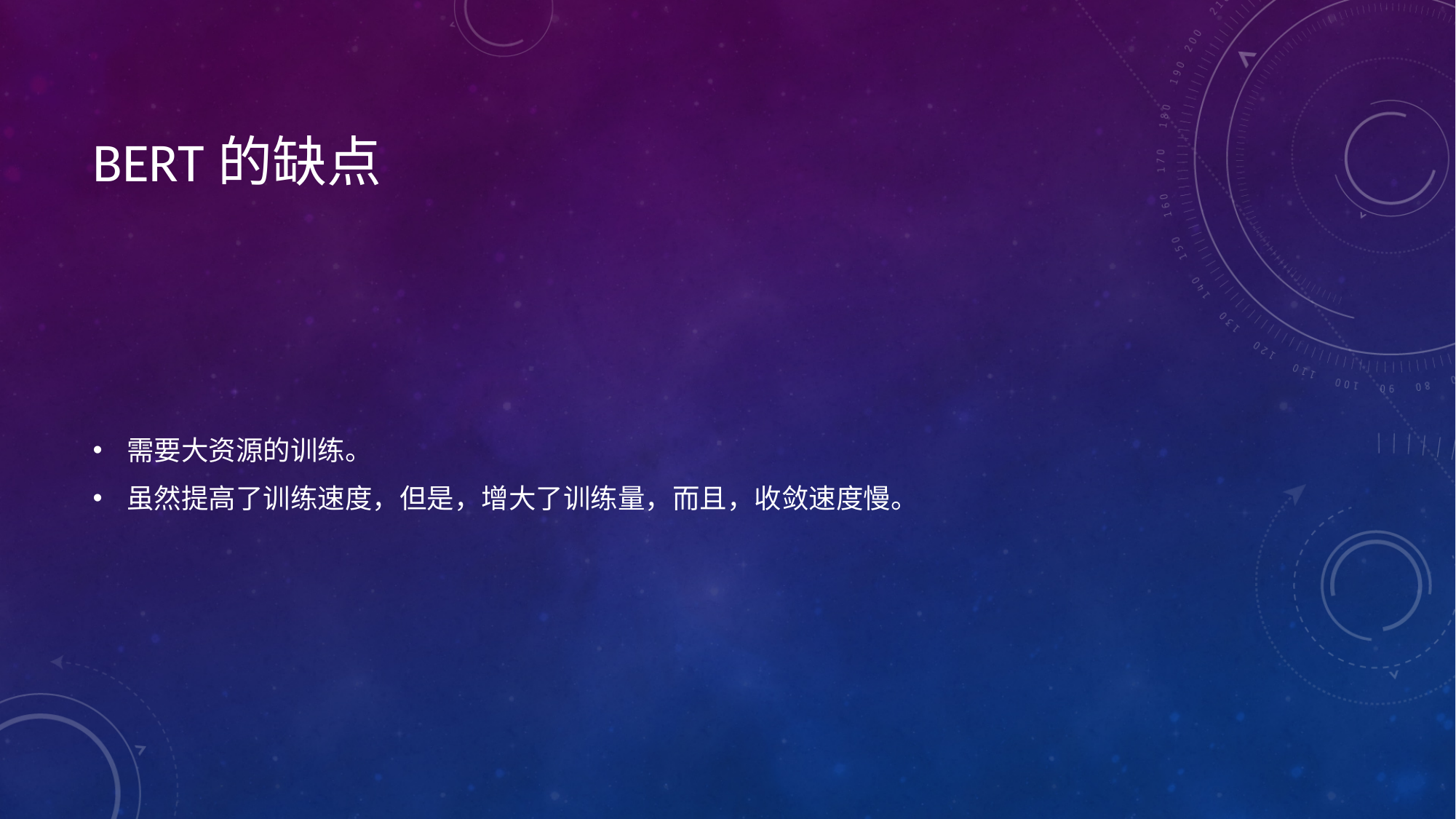

# bert的缺点
需要大资源的训练。
虽然提高了训练速度，但是，增大了训练量，而且，收敛速度慢。